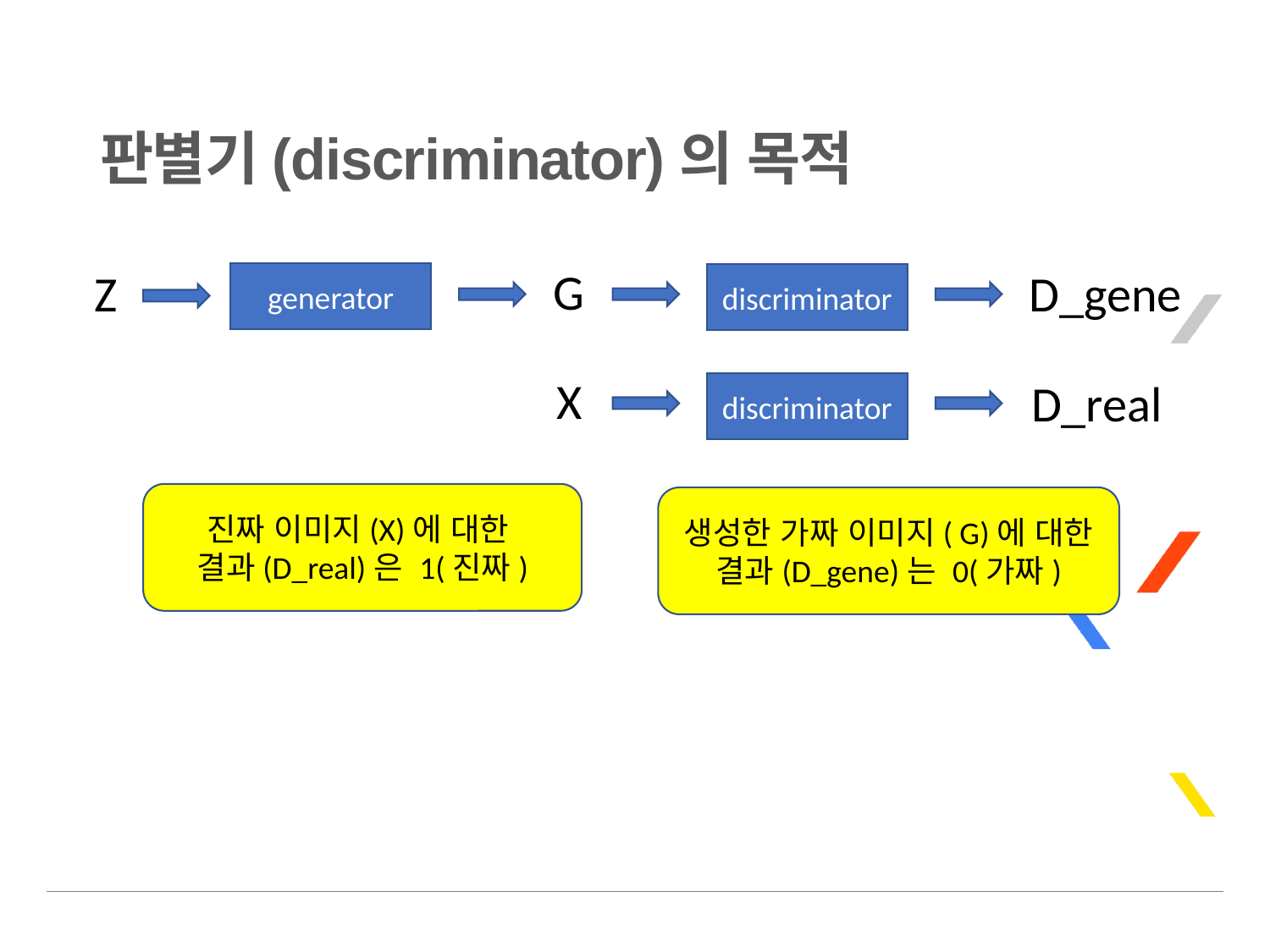

# 판별기(discriminator)의 목적
G
Z
D_gene
generator
discriminator

X
D_real
discriminator

진짜 이미지(X)에 대한
결과(D_real)은 1(진짜)
생성한 가짜 이미지( G)에 대한
결과(D_gene)는 0(가짜)